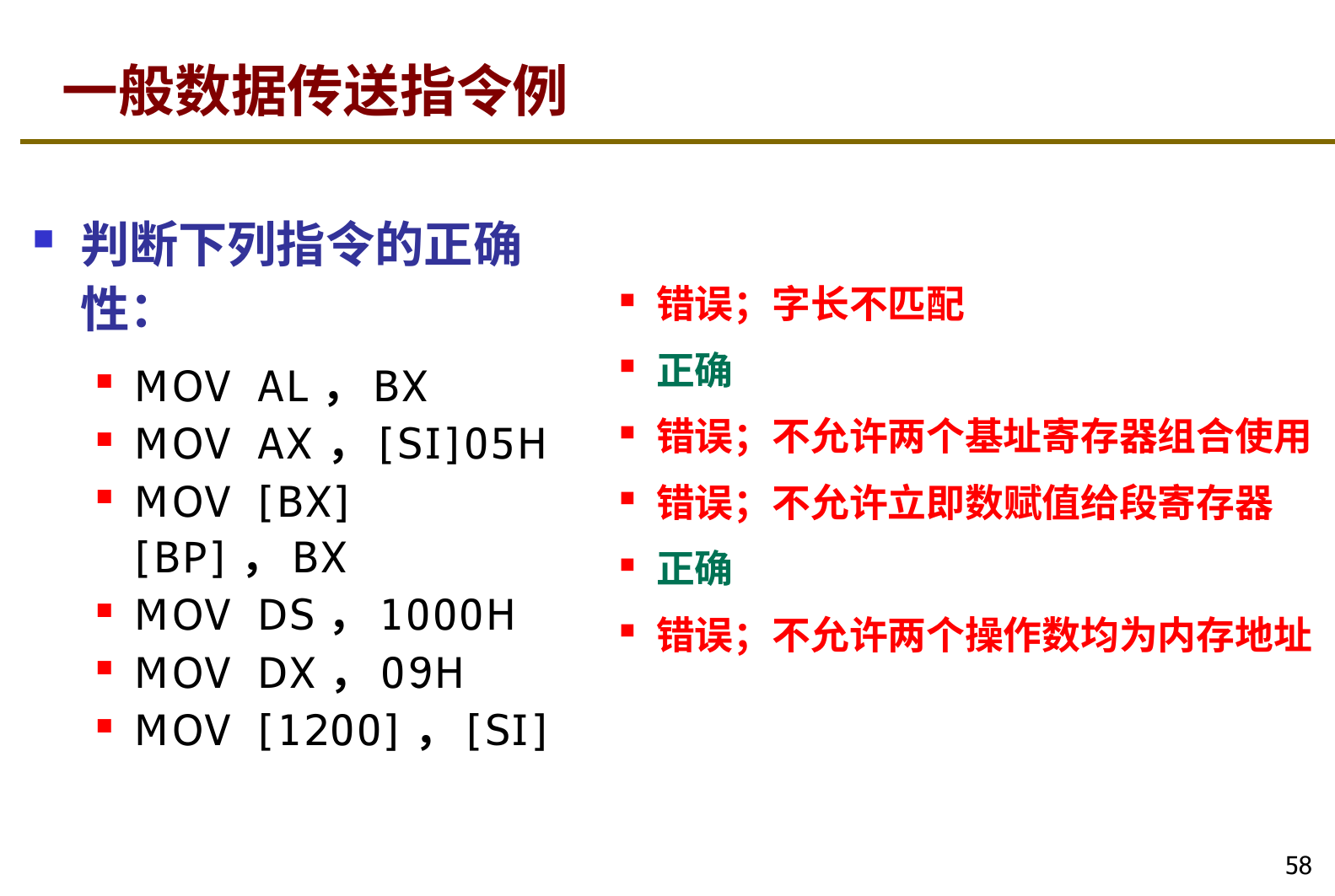

# 一般数据传送指令例

错误；字长不匹配
正确
错误；不允许两个基址寄存器组合使用
错误；不允许立即数赋值给段寄存器
正确
错误；不允许两个操作数均为内存地址
判断下列指令的正确性：
MOV  AL，BX
MOV  AX，[SI]05H
MOV  [BX][BP]，BX
MOV  DS，1000H
MOV  DX，09H
MOV  [1200]，[SI]
58